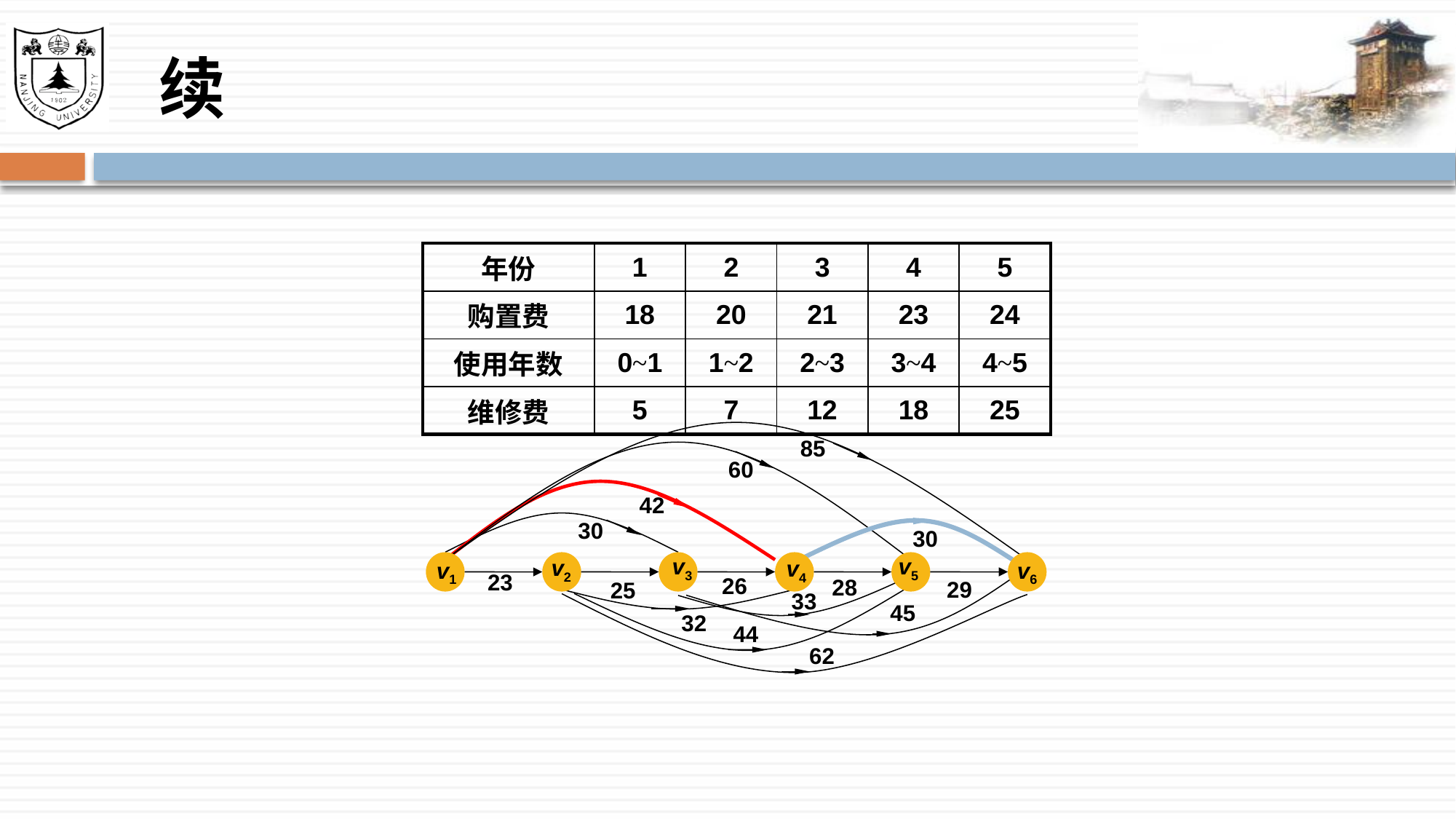

# 续
| 年份 | 1 | 2 | 3 | 4 | 5 |
| --- | --- | --- | --- | --- | --- |
| 购置费 | 18 | 20 | 21 | 23 | 24 |
| 使用年数 | 0~1 | 1~2 | 2~3 | 3~4 | 4~5 |
| 维修费 | 5 | 7 | 12 | 18 | 25 |

85

60

42

30
30

v3
v5
v2
v4
v6
v1

23
26
28
29
25

33

45

32
44

62